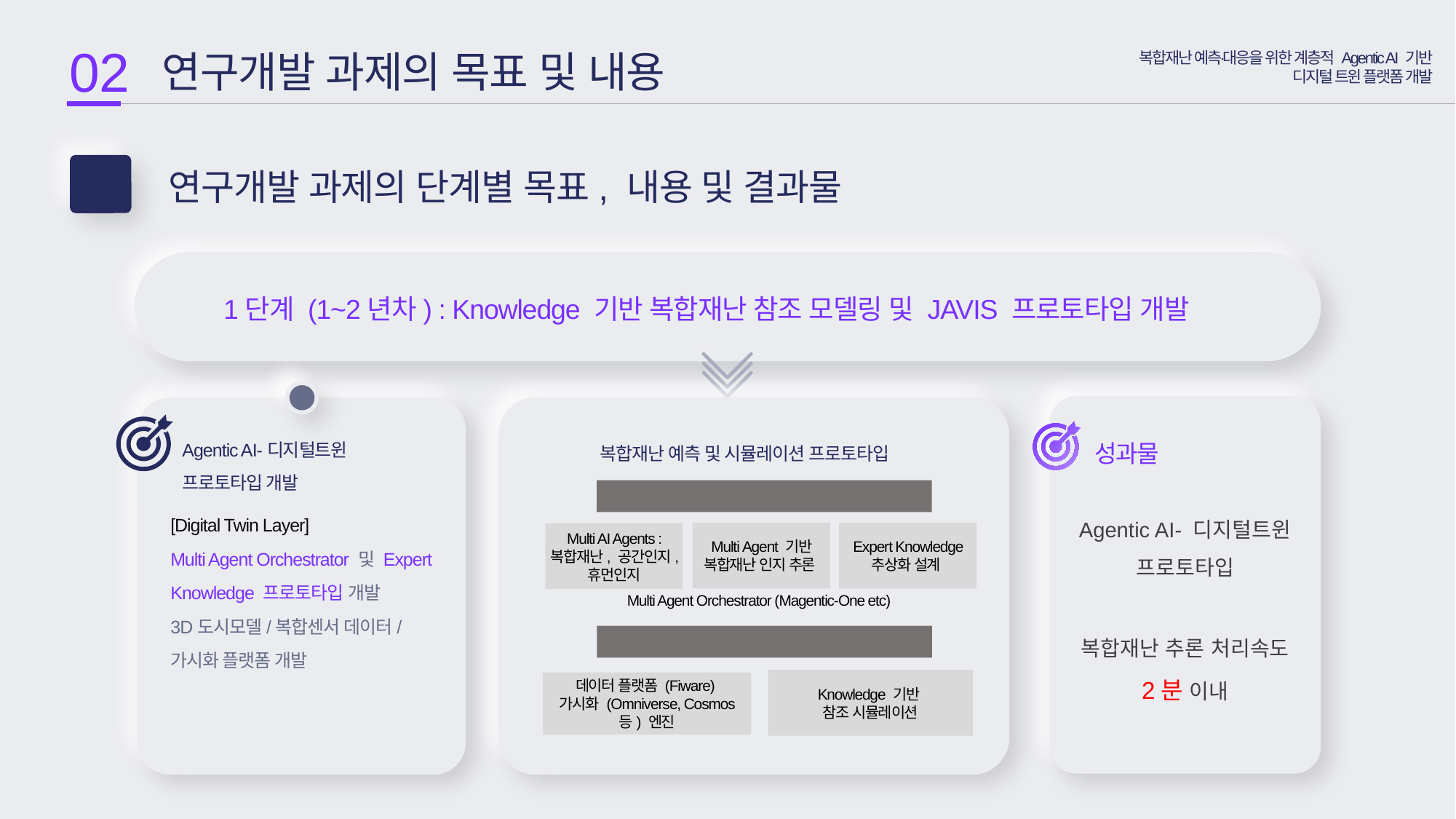

02
 연구개발 과제의 목표 및 내용
복합재난 예측∙대응을 위한 계층적 Agentic AI 기반
디지털 트윈 플랫폼 개발

연구개발 과제의 단계별 목표, 내용 및 결과물
2-3

1단계 (1~2년차) : Knowledge 기반 복합재난 참조 모델링 및 JAVIS 프로토타입 개발

2

Agentic AI-디지털트윈
프로토타입 개발
복합재난 예측 및 시뮬레이션 프로토타입
성과물
[Multi AI Agent Orchestrator 프로토타입]
Agentic AI- 디지털트윈
프로토타입
[Digital Twin Layer]
Multi Agent Orchestrator 및 Expert Knowledge 프로토타입 개발
3D도시모델/복합센서 데이터/가시화 플랫폼 개발
Multi Agent 기반 복합재난 인지 추론
Expert Knowledge 추상화 설계
Multi AI Agents : 복합재난, 공간인지, 휴먼인지
Multi Agent Orchestrator (Magentic-One etc)
복합재난 추론 처리속도
2분 이내
[복합재난 시뮬레이션]
Knowledge 기반
참조 시뮬레이션
데이터 플랫폼 (Fiware)
가시화 (Omniverse, Cosmos 등) 엔진